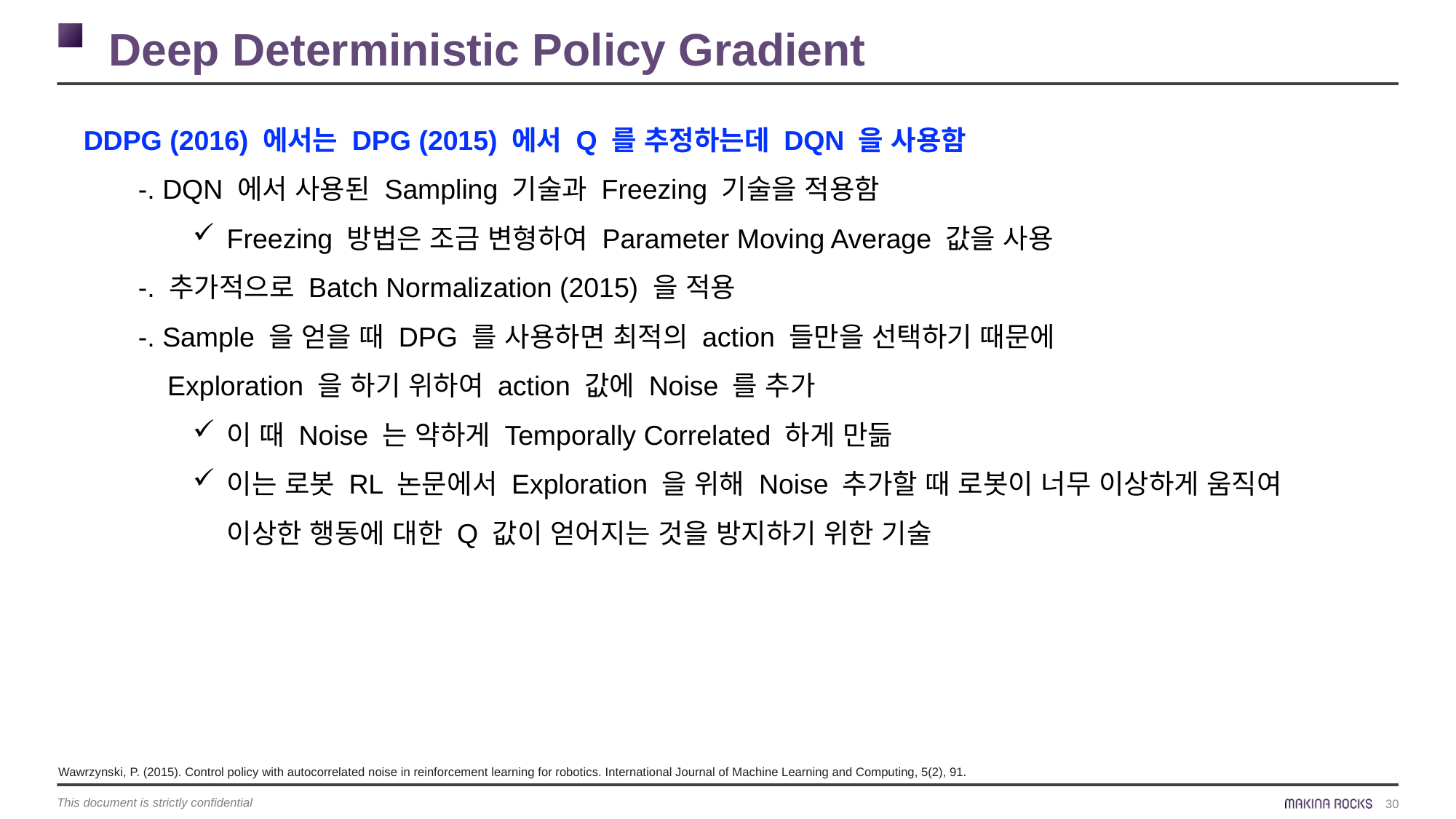

Deep Deterministic Policy Gradient
DDPG (2016) 에서는 DPG (2015) 에서 Q 를 추정하는데 DQN 을 사용함
-. DQN 에서 사용된 Sampling 기술과 Freezing 기술을 적용함
Freezing 방법은 조금 변형하여 Parameter Moving Average 값을 사용
-. 추가적으로 Batch Normalization (2015) 을 적용
-. Sample 을 얻을 때 DPG 를 사용하면 최적의 action 들만을 선택하기 때문에
   Exploration 을 하기 위하여 action 값에 Noise 를 추가
이 때 Noise 는 약하게 Temporally Correlated 하게 만듦
이는 로봇 RL 논문에서 Exploration 을 위해 Noise 추가할 때 로봇이 너무 이상하게 움직여
이상한 행동에 대한 Q 값이 얻어지는 것을 방지하기 위한 기술
Wawrzynski, P. (2015). Control policy with autocorrelated noise in reinforcement learning for robotics. International Journal of Machine Learning and Computing, 5(2), 91.